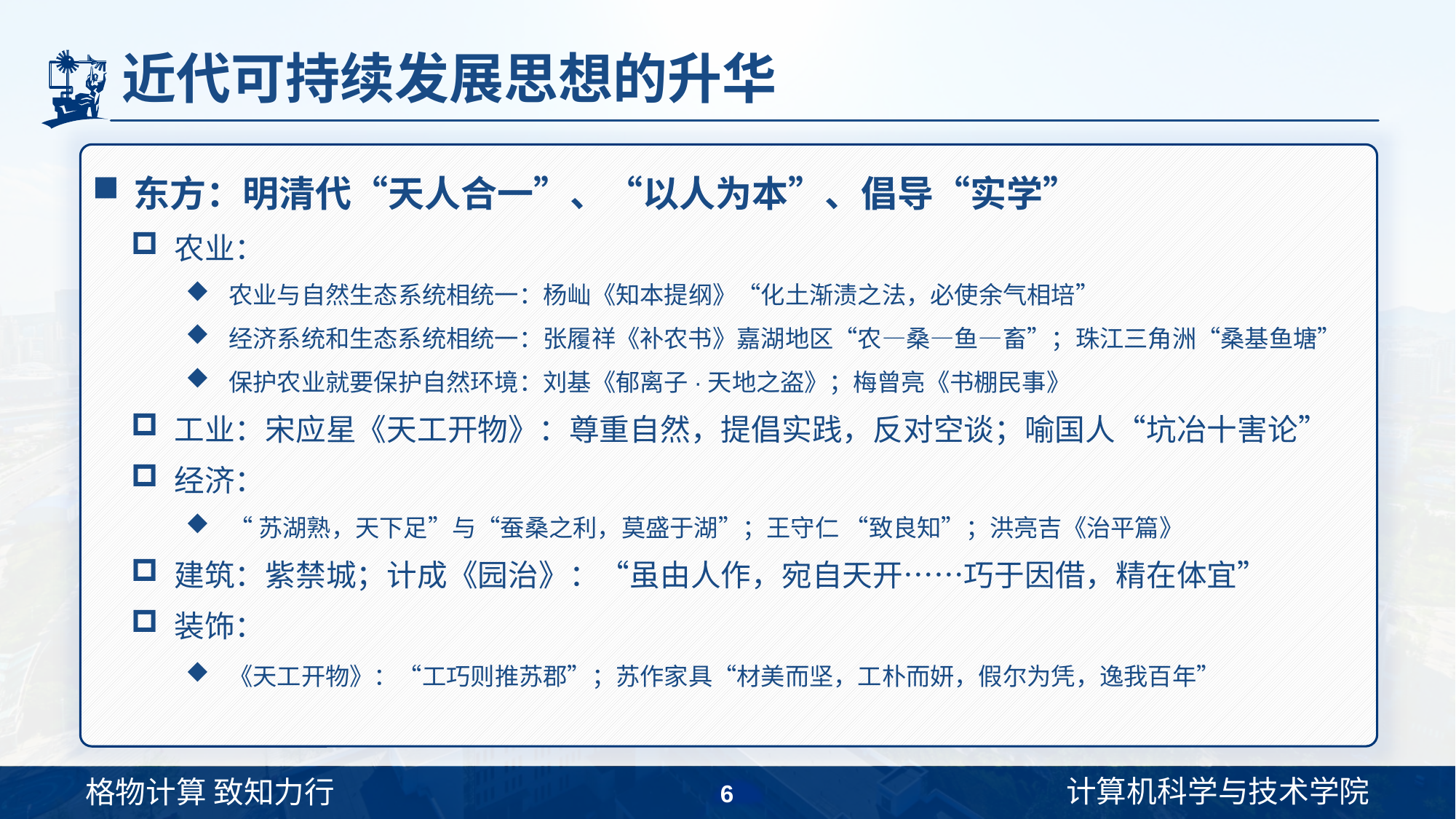

# 近代可持续发展思想的升华
东方：明清代“天人合一”、“以人为本”、倡导“实学”
农业：
农业与自然生态系统相统一：杨屾《知本提纲》“化土渐渍之法，必使余气相培”
经济系统和生态系统相统一：张履祥《补农书》嘉湖地区“农—桑—鱼—畜”；珠江三角洲“桑基鱼塘”
保护农业就要保护自然环境：刘基《郁离子·天地之盗》；梅曾亮《书棚民事》
工业：宋应星《天工开物》：尊重自然，提倡实践，反对空谈；喻国人“坑冶十害论”
经济：
“苏湖熟，天下足”与“蚕桑之利，莫盛于湖”；王守仁 “致良知”；洪亮吉《治平篇》
建筑：紫禁城；计成《园治》：“虽由人作，宛自天开……巧于因借，精在体宜”
装饰：
《天工开物》：“工巧则推苏郡”；苏作家具“材美而坚，工朴而妍，假尔为凭，逸我百年”
6